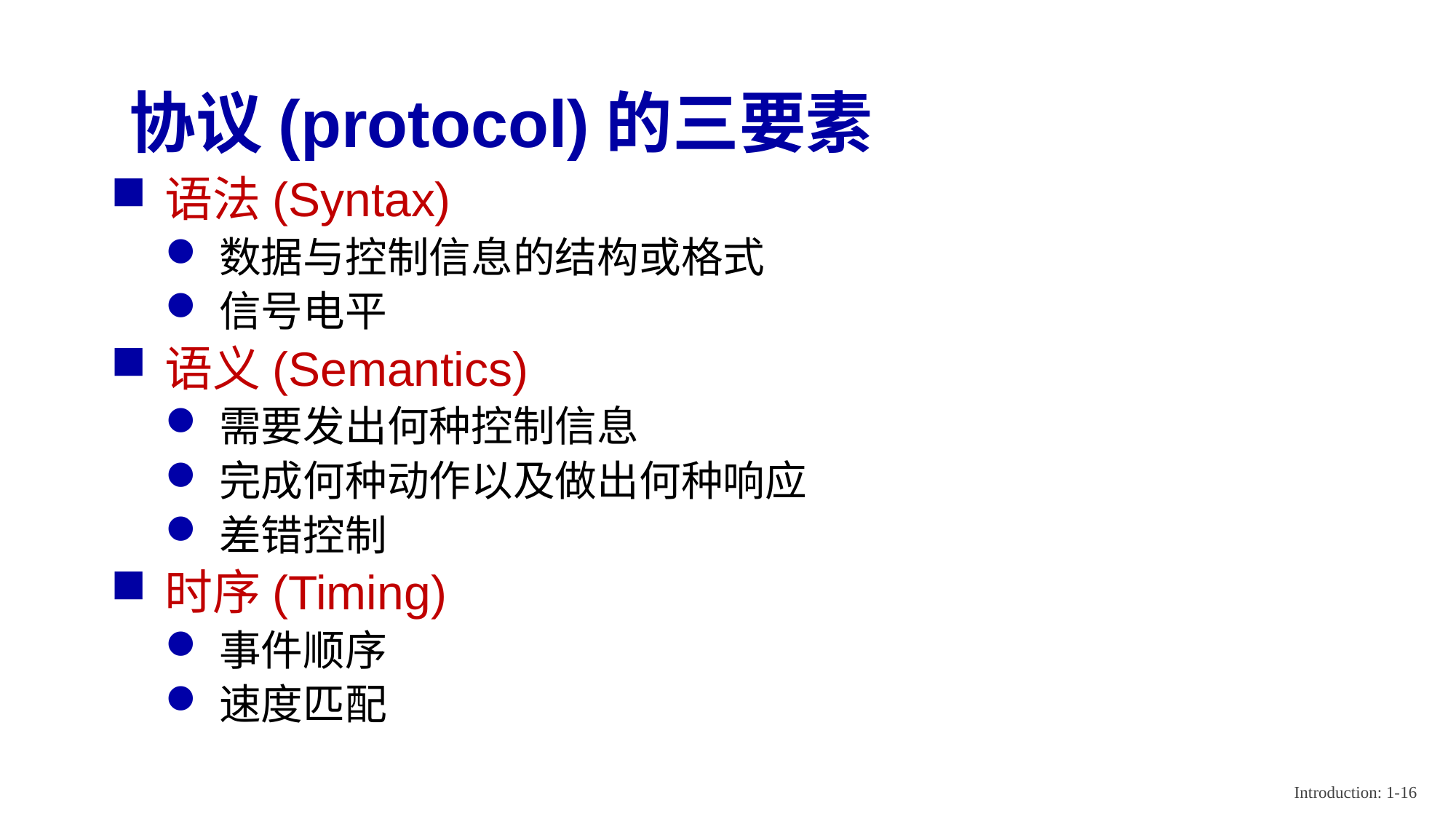

协议(protocol)的三要素
语法(Syntax)
数据与控制信息的结构或格式
信号电平
语义(Semantics)
需要发出何种控制信息
完成何种动作以及做出何种响应
差错控制
时序(Timing)
事件顺序
速度匹配

Introduction: 1-16